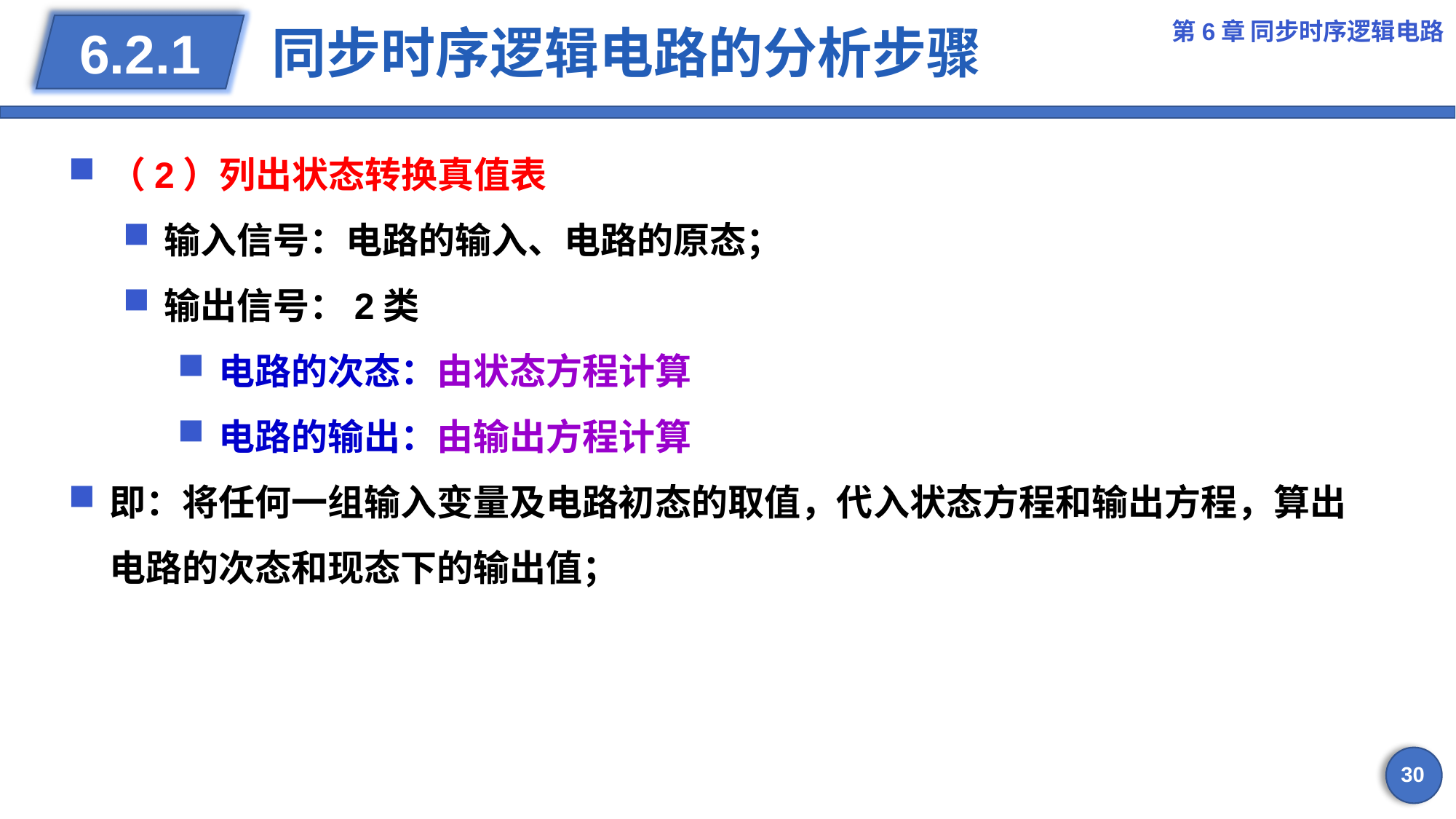

第6章 同步时序逻辑电路
# 同步时序逻辑电路的分析步骤
6.2.1
（2）列出状态转换真值表
输入信号：电路的输入、电路的原态；
输出信号：2类
电路的次态：由状态方程计算
电路的输出：由输出方程计算
即：将任何一组输入变量及电路初态的取值，代入状态方程和输出方程，算出电路的次态和现态下的输出值；
30